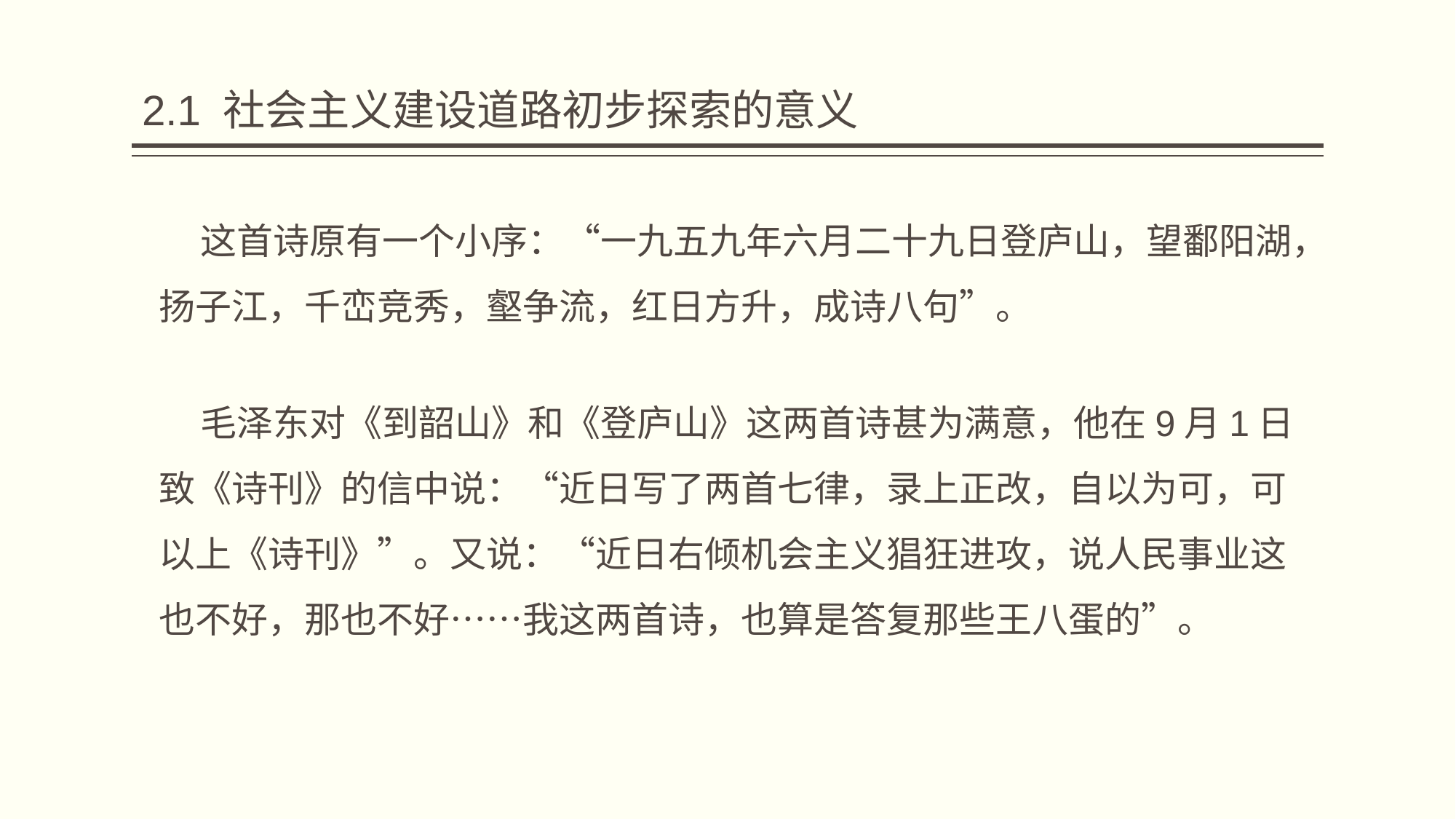

# 2.1 社会主义建设道路初步探索的意义
    这首诗原有一个小序：“一九五九年六月二十九日登庐山，望鄱阳湖，扬子江，千峦竞秀，壑争流，红日方升，成诗八句”。
    毛泽东对《到韶山》和《登庐山》这两首诗甚为满意，他在9月1日致《诗刊》的信中说：“近日写了两首七律，录上正改，自以为可，可以上《诗刊》”。又说：“近日右倾机会主义猖狂进攻，说人民事业这也不好，那也不好……我这两首诗，也算是答复那些王八蛋的”。